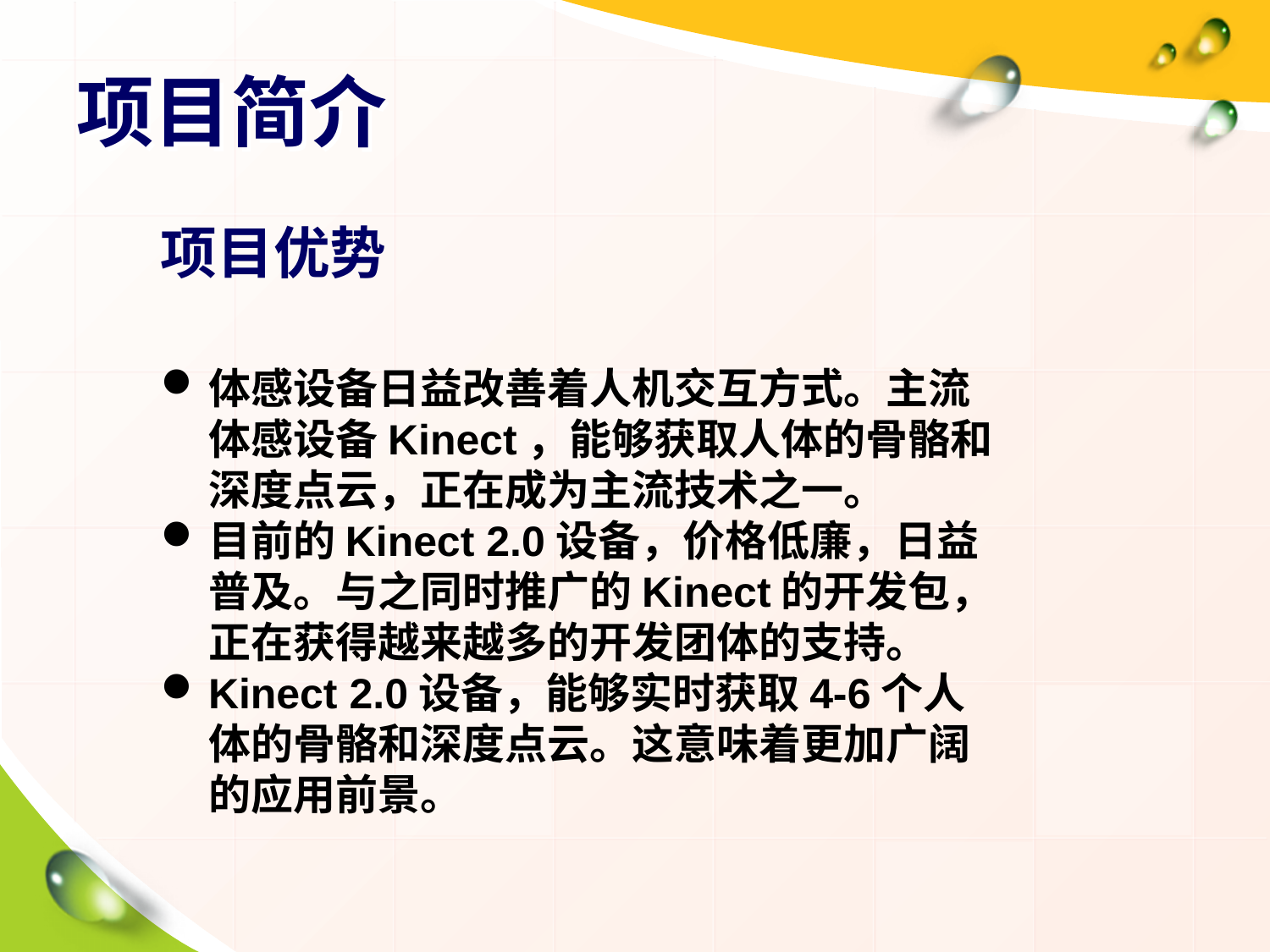

# 项目简介
项目优势

体感设备日益改善着人机交互方式。主流体感设备Kinect，能够获取人体的骨骼和深度点云，正在成为主流技术之一。
目前的Kinect 2.0设备，价格低廉，日益普及。与之同时推广的Kinect的开发包，正在获得越来越多的开发团体的支持。
Kinect 2.0设备，能够实时获取4-6个人体的骨骼和深度点云。这意味着更加广阔的应用前景。